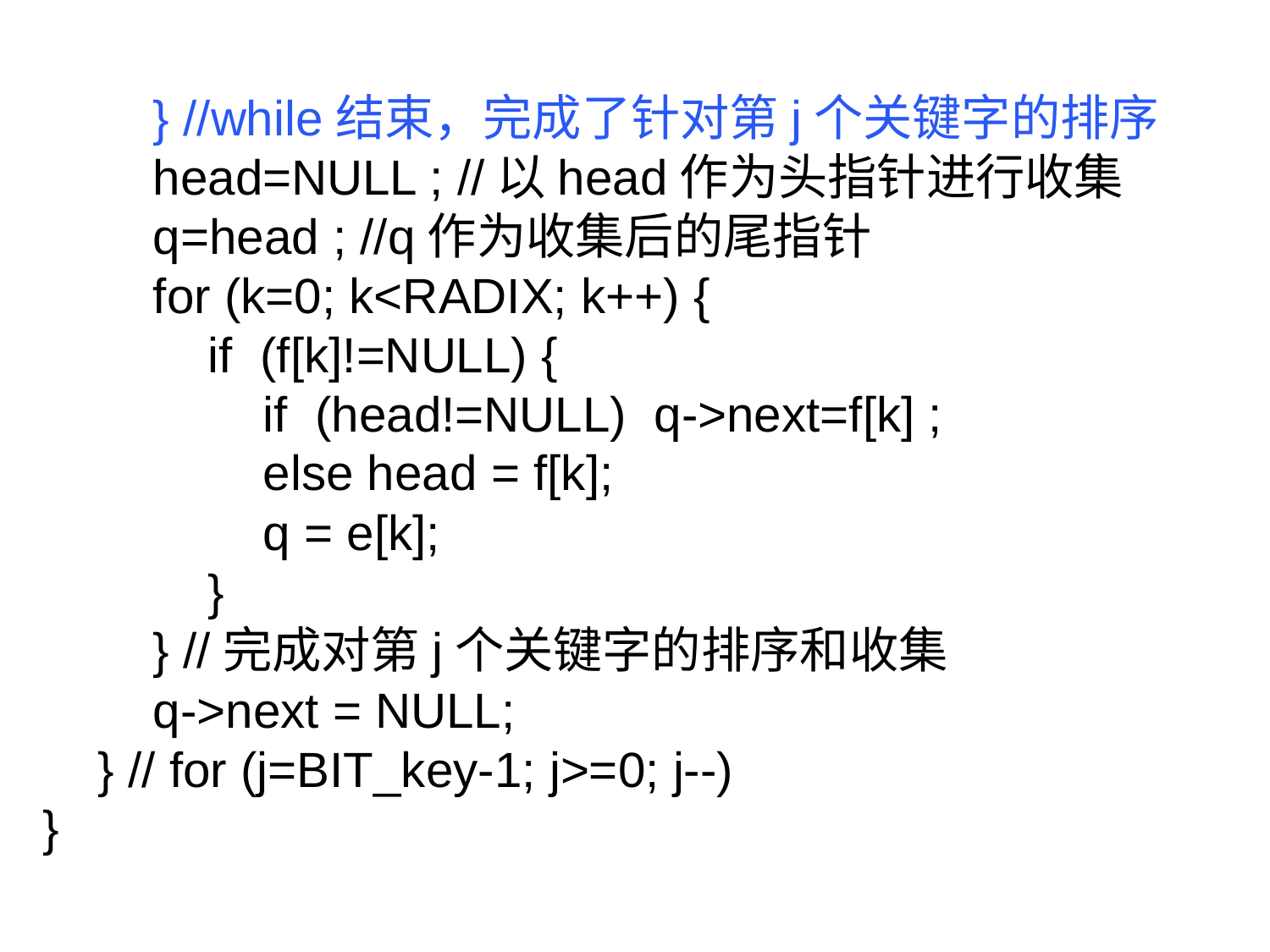

} //while结束，完成了针对第j个关键字的排序
        head=NULL ; //以head作为头指针进行收集
        q=head ; //q作为收集后的尾指针
        for (k=0; k<RADIX; k++) {
            if  (f[k]!=NULL) {
                if  (head!=NULL)  q->next=f[k] ;
                else head = f[k];
                q = e[k];
            }
        } //完成对第j个关键字的排序和收集
        q->next = NULL;
    } // for (j=BIT_key-1; j>=0; j--)
}